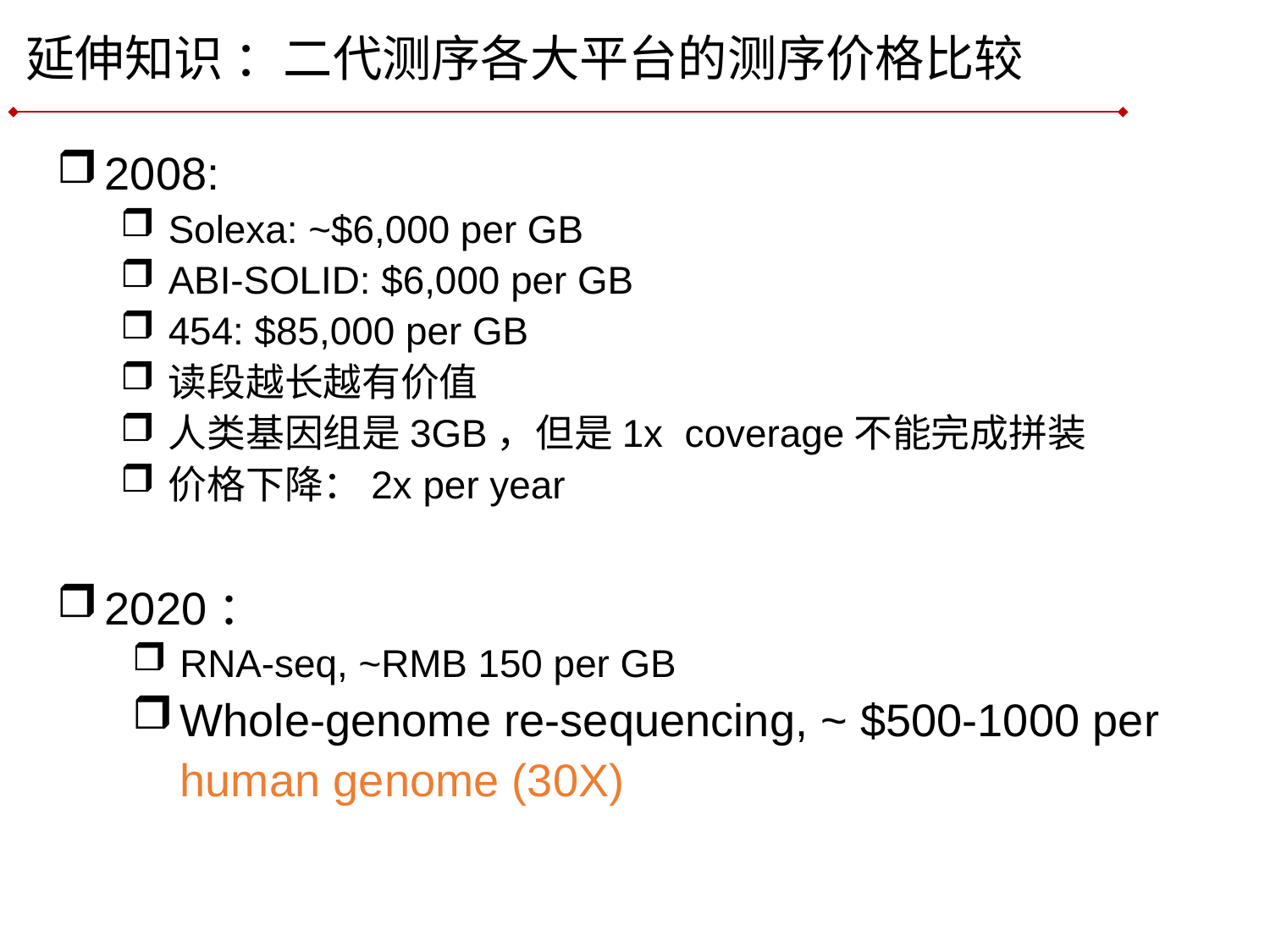

# 延伸知识 ：二代测序各大平台的测序价格比较
2008:
Solexa: ~$6,000 per GB
ABI-SOLID: $6,000 per GB
454: $85,000 per GB
读段越长越有价值
人类基因组是3GB，但是1x  coverage不能完成拼装
价格下降：2x per year

2020：
RNA-seq, ~RMB 150 per GB
Whole-genome re-sequencing, ~ $500-1000 per human genome (30X)